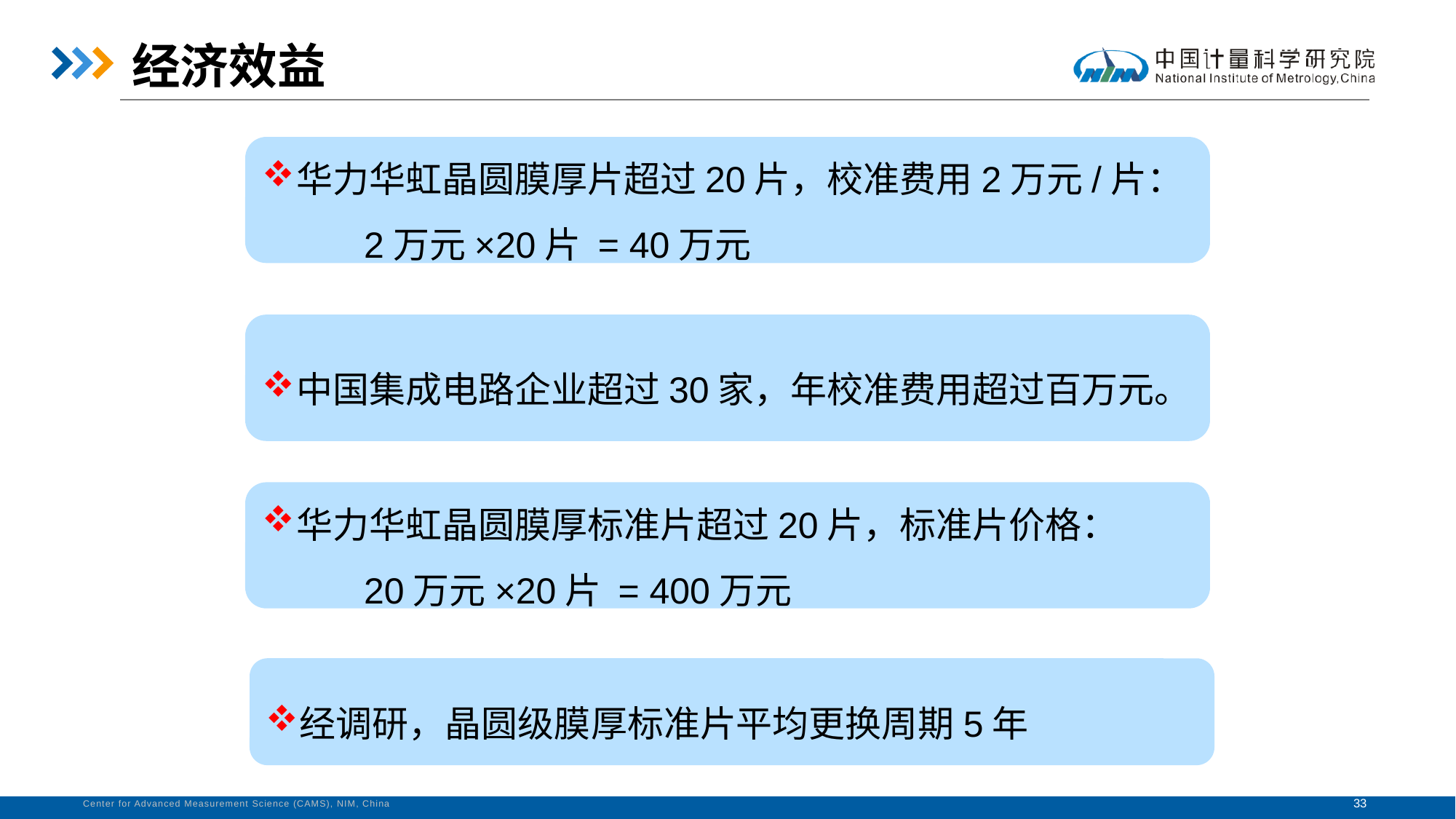

经济效益
华力华虹晶圆膜厚片超过20片，校准费用2万元/片：
          2万元×20片 = 40万元
中国集成电路企业超过30家，年校准费用超过百万元。
华力华虹晶圆膜厚标准片超过20片，标准片价格：
          20万元×20片 = 400万元
经调研，晶圆级膜厚标准片平均更换周期5年